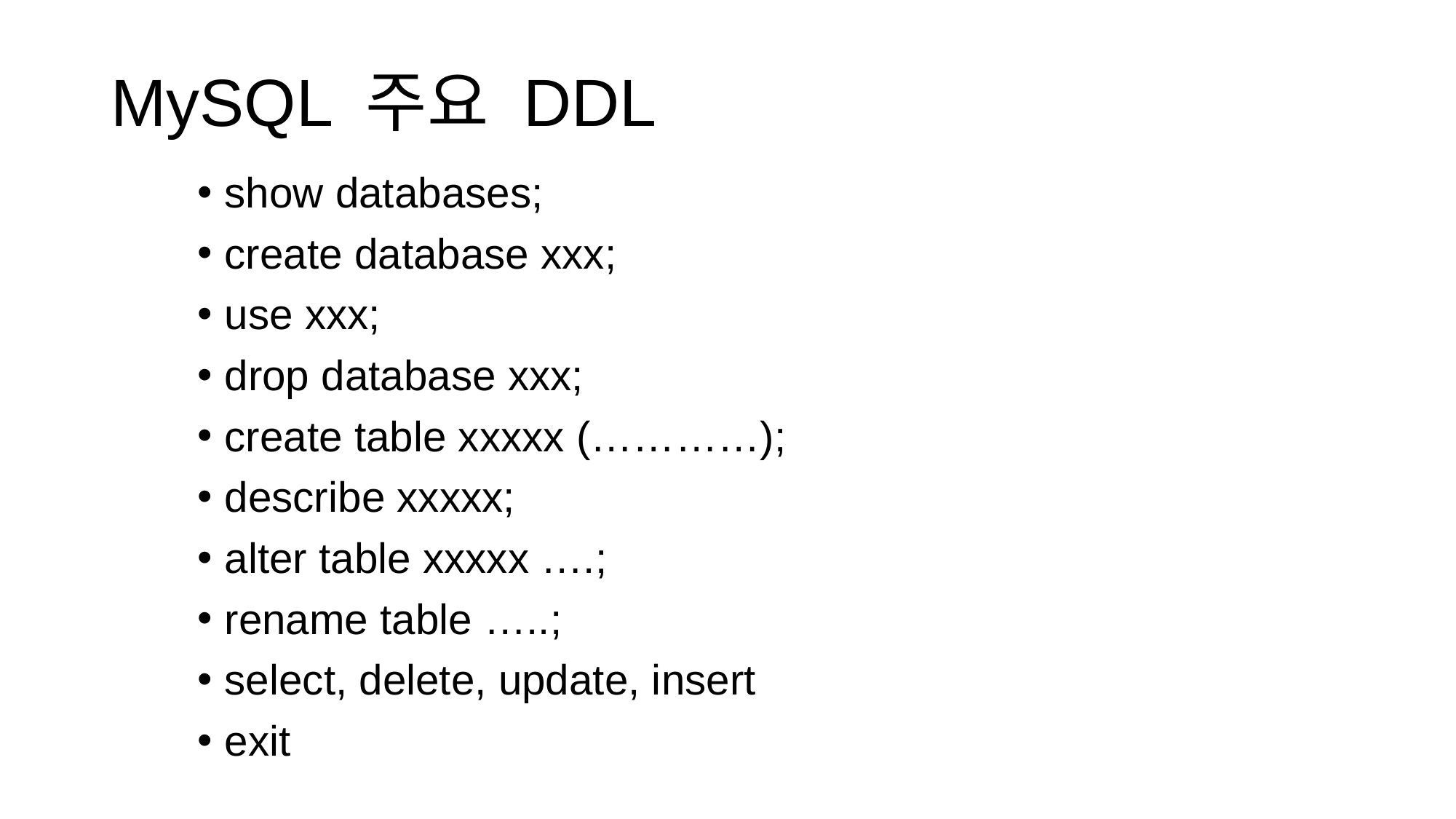

# MySQL 주요 DDL
show databases;
create database xxx;
use xxx;
drop database xxx;
create table xxxxx (…………);
describe xxxxx;
alter table xxxxx ….;
rename table …..;
select, delete, update, insert
exit